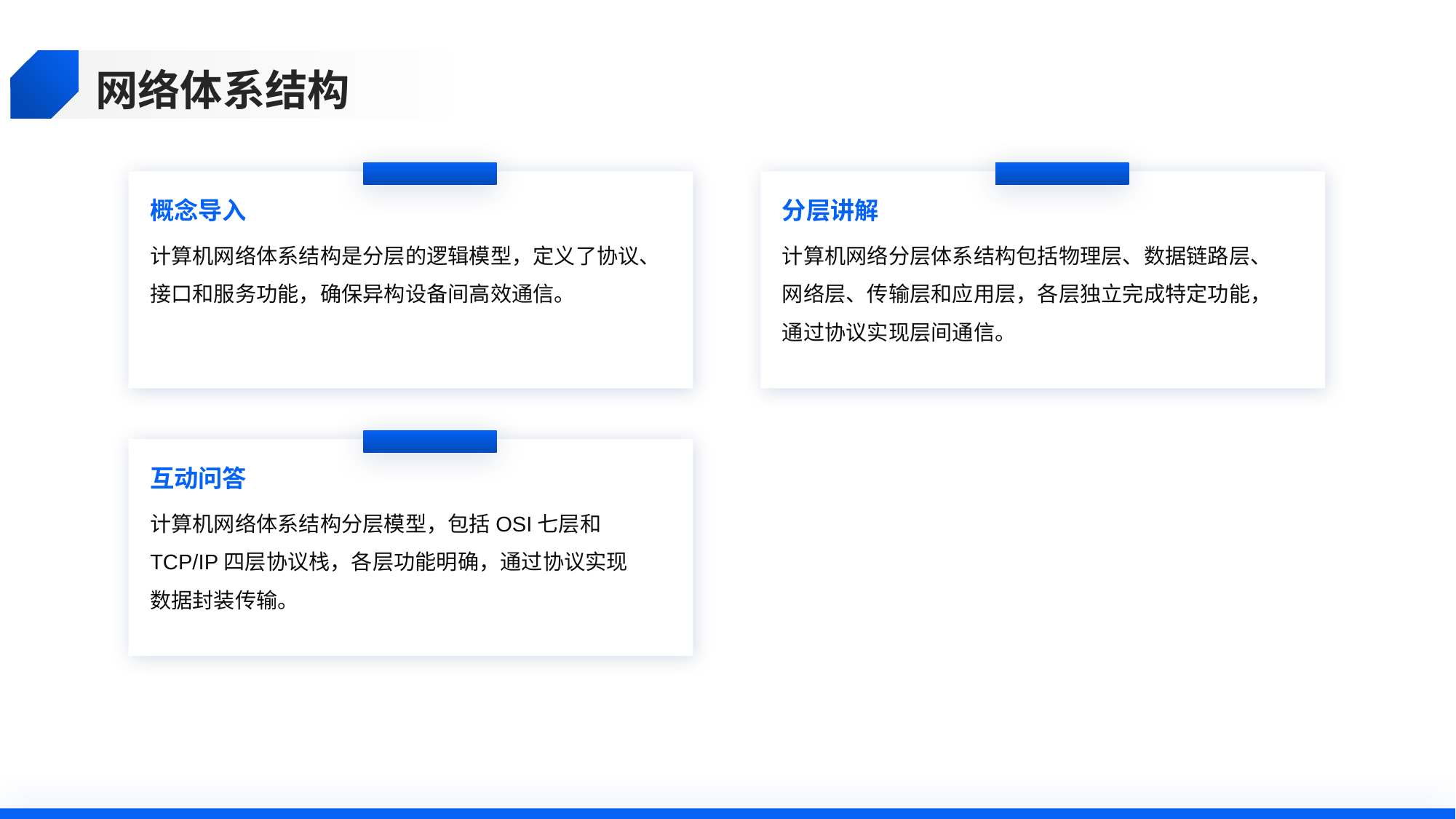

网络体系结构

概念导入
分层讲解
计算机网络体系结构是分层的逻辑模型，定义了协议、接口和服务功能，确保异构设备间高效通信。
计算机网络分层体系结构包括物理层、数据链路层、网络层、传输层和应用层，各层独立完成特定功能，通过协议实现层间通信。

互动问答
计算机网络体系结构分层模型，包括OSI七层和TCP/IP四层协议栈，各层功能明确，通过协议实现数据封装传输。